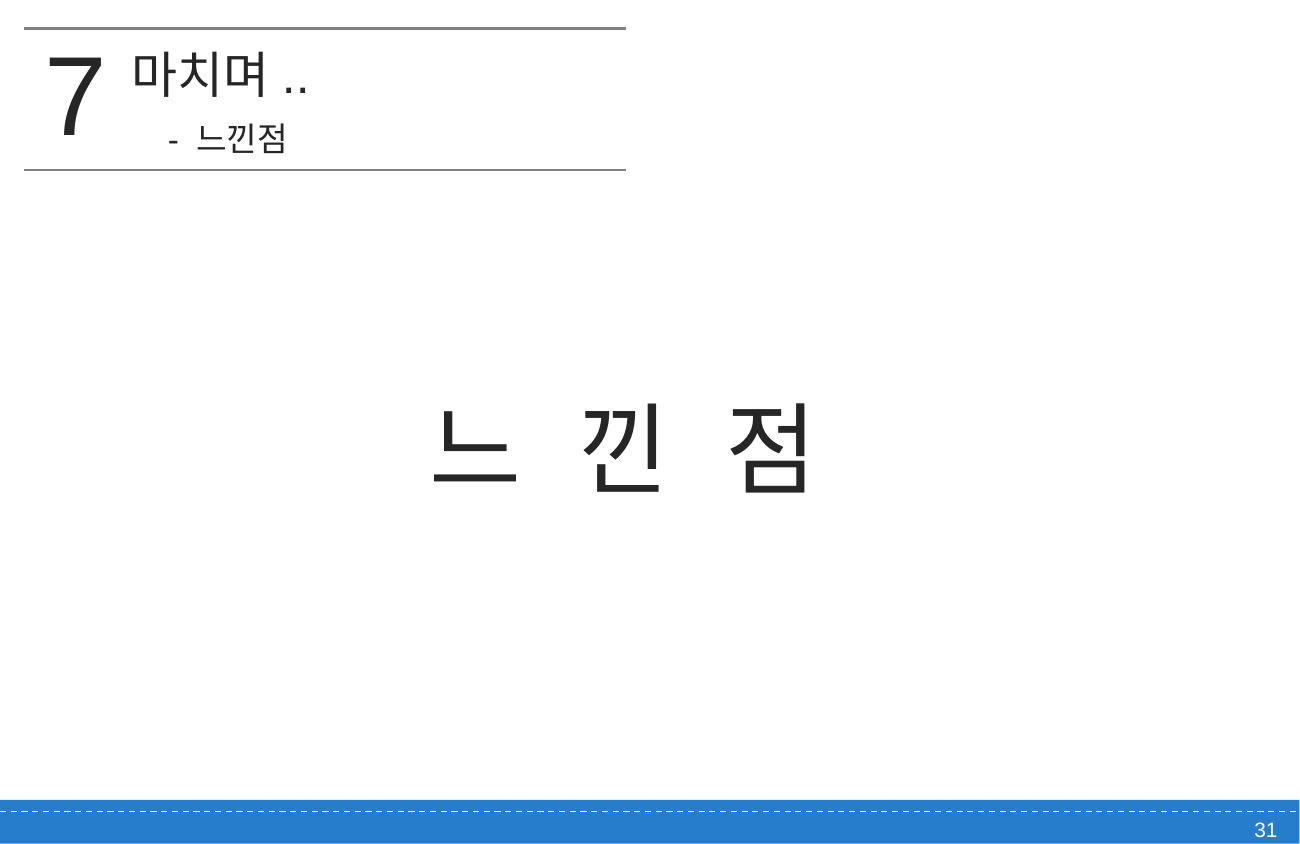

마치며..
# 7
- 느낀점
느  낀  점
31